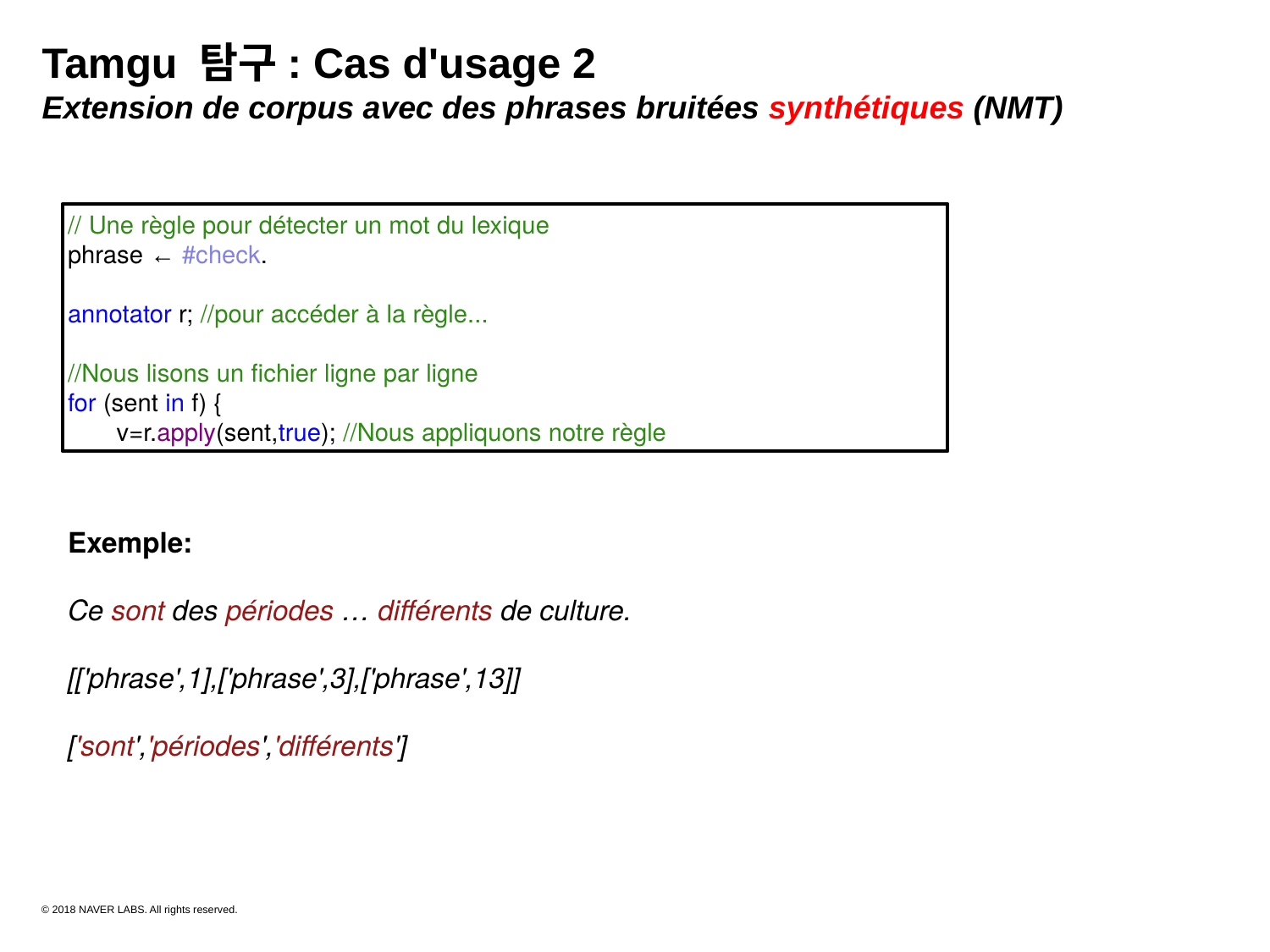

Tamgu 탐구: Cas d'usage 2
Extension de corpus avec des phrases bruitées synthétiques (NMT)
// Une règle pour détecter un mot du lexique
phrase ← #check.

annotator r; //pour accéder à la règle...

//Nous lisons un fichier ligne par ligne
for (sent in f) {
       v=r.apply(sent,true); //Nous appliquons notre règle
Exemple:

Ce sont des périodes … différents de culture.

[['phrase',1],['phrase',3],['phrase',13]]

['sont','périodes','différents']